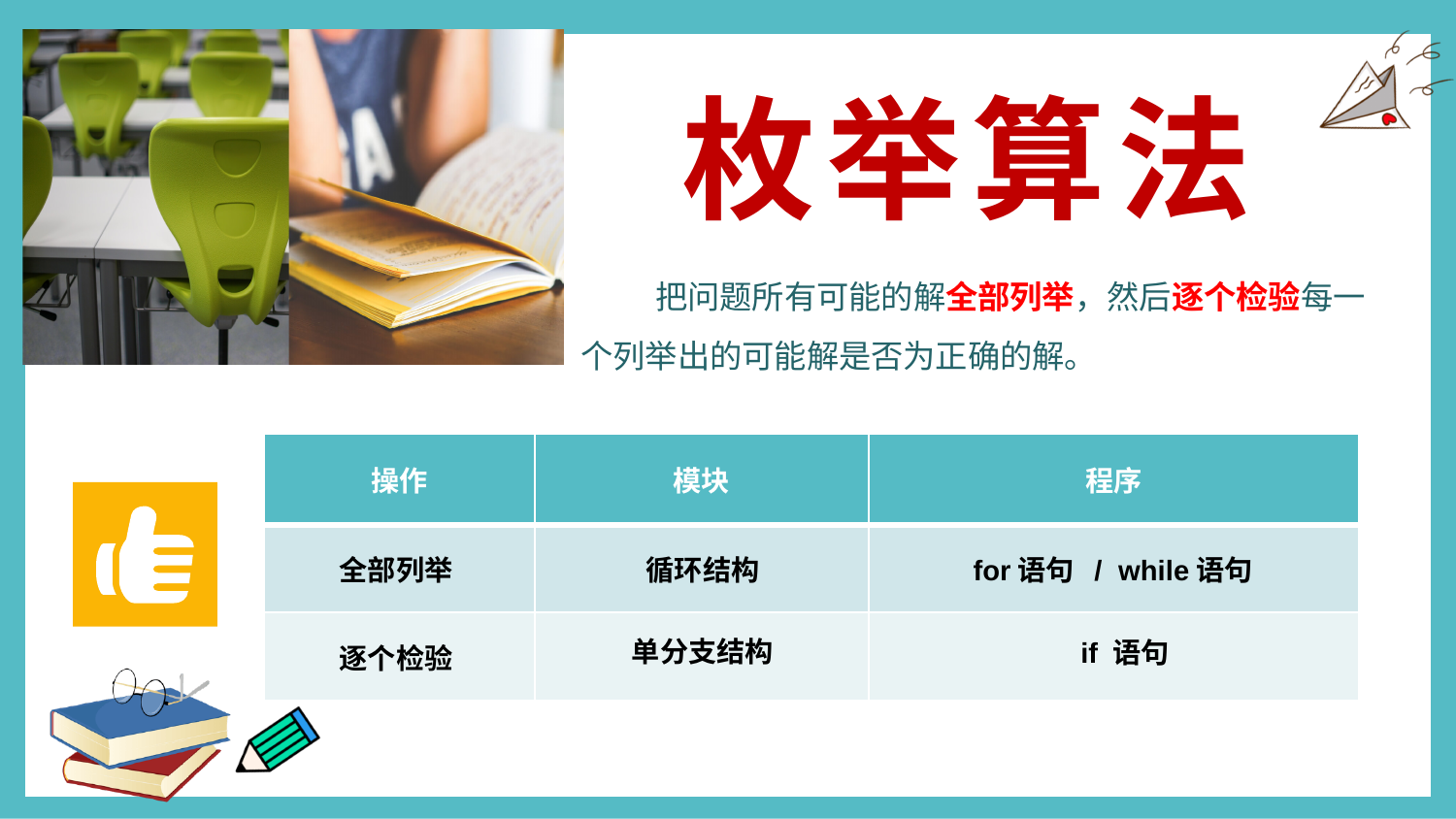

枚举算法
 把问题所有可能的解全部列举，然后逐个检验每一个列举出的可能解是否为正确的解。
| 操作 | 模块 | 程序 |
| --- | --- | --- |
| 全部列举 |  |  |
| 逐个检验 |  |  |

for语句  /  while语句
循环结构
单分支结构
if 语句